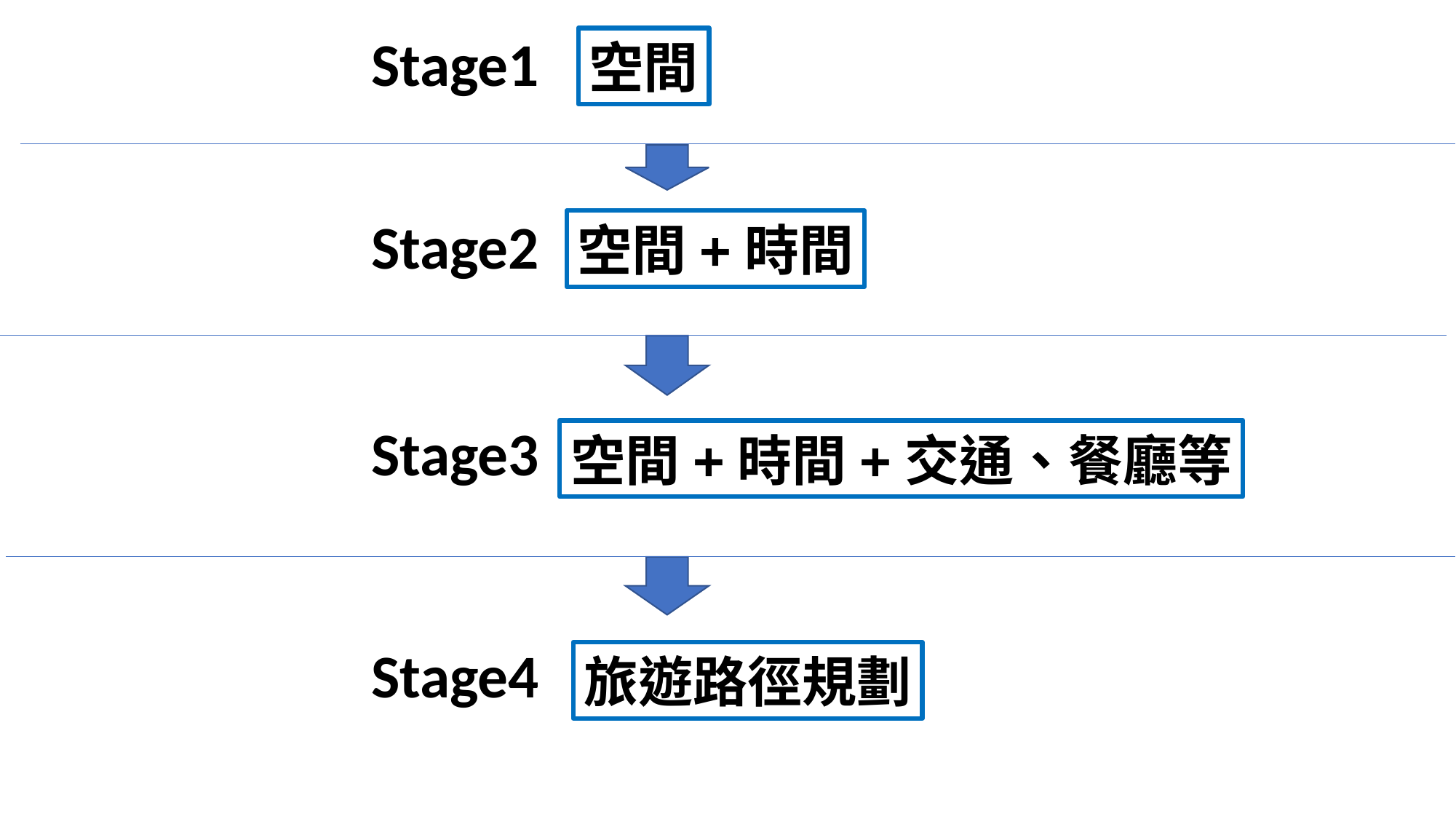

Stage1
空間

Stage2
空間+時間

Stage3
空間+時間+交通、餐廳等

Stage4
旅遊路徑規劃